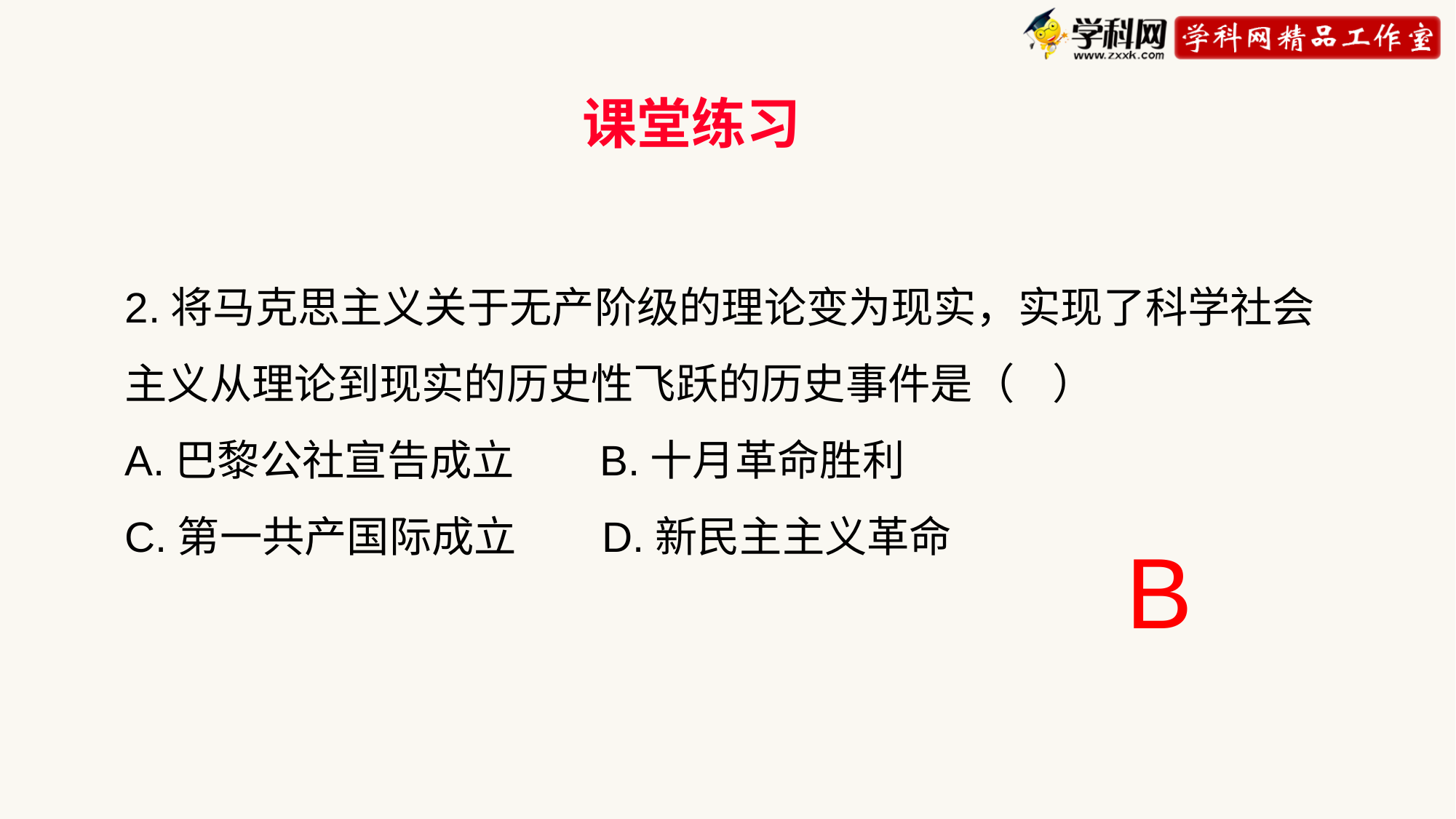

课堂练习
2.将马克思主义关于无产阶级的理论变为现实，实现了科学社会主义从理论到现实的历史性飞跃的历史事件是（    ）
A.巴黎公社宣告成立        B.十月革命胜利
C.第一共产国际成立        D.新民主主义革命
B